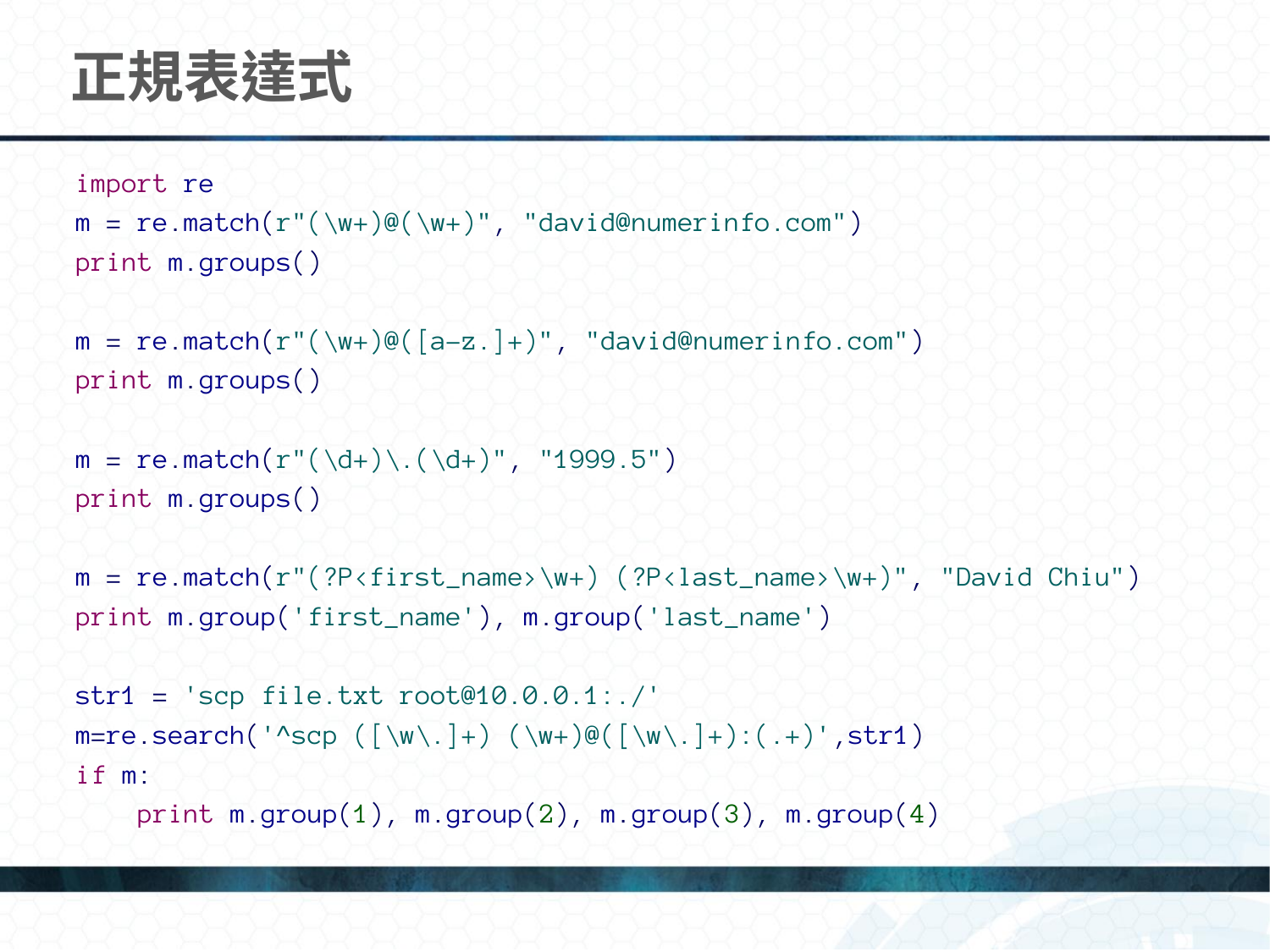

# 正規表達式
import re
m = re.match(r"(\w+)@(\w+)", "david@numerinfo.com")
print m.groups()

m = re.match(r"(\w+)@([a-z.]+)", "david@numerinfo.com")
print m.groups()

m = re.match(r"(\d+)\.(\d+)", "1999.5")
print m.groups()

m = re.match(r"(?P<first_name>\w+) (?P<last_name>\w+)", "David Chiu")
print m.group('first_name'), m.group('last_name')

str1 = 'scp file.txt root@10.0.0.1:./'
m=re.search('^scp ([\w\.]+) (\w+)@([\w\.]+):(.+)',str1)
if m:
    print m.group(1), m.group(2), m.group(3), m.group(4)